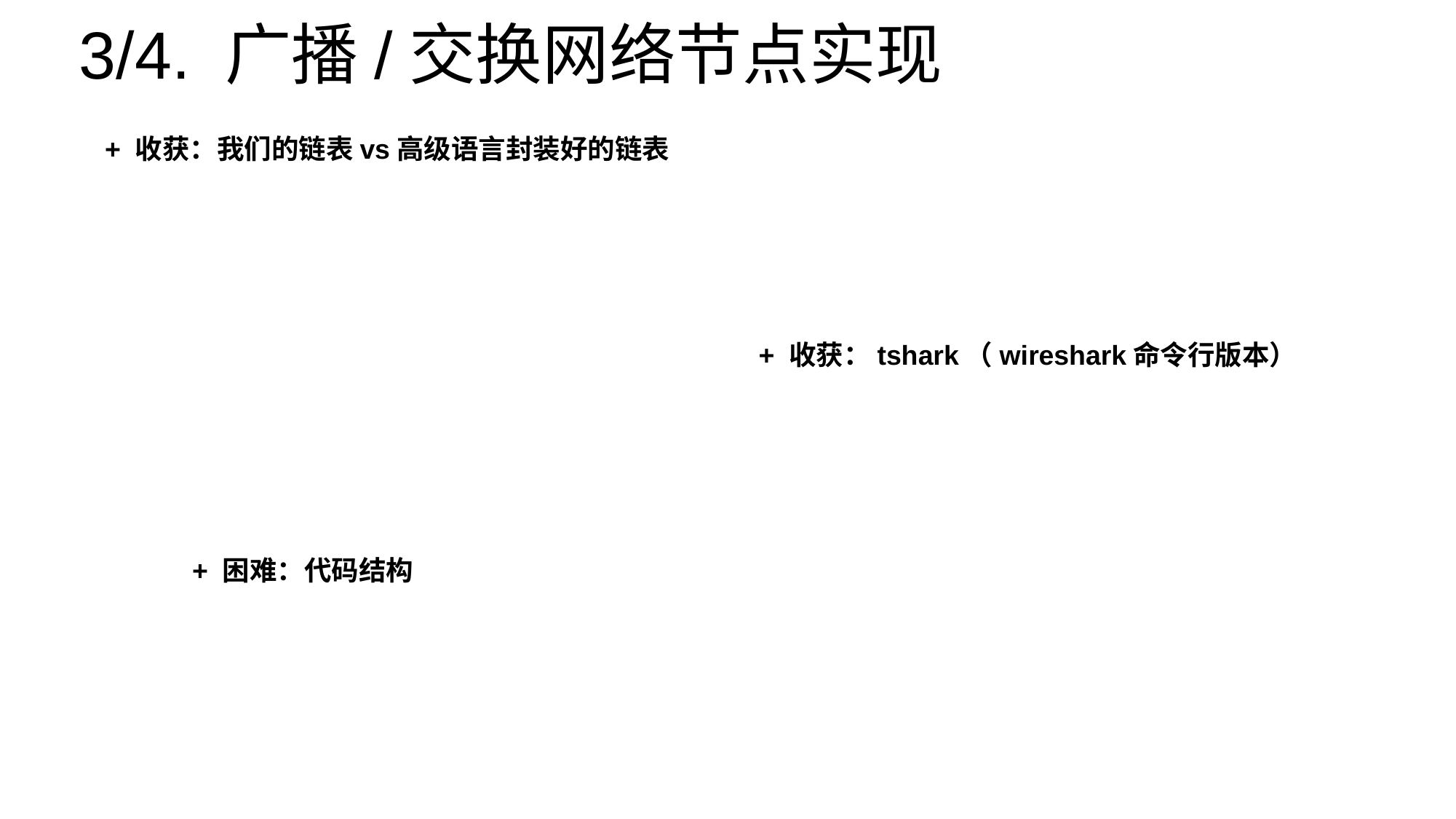

# 3/4. 广播/交换网络节点实现
+ 收获：我们的链表vs高级语言封装好的链表
+ 收获：tshark（wireshark命令行版本）
+ 困难：代码结构